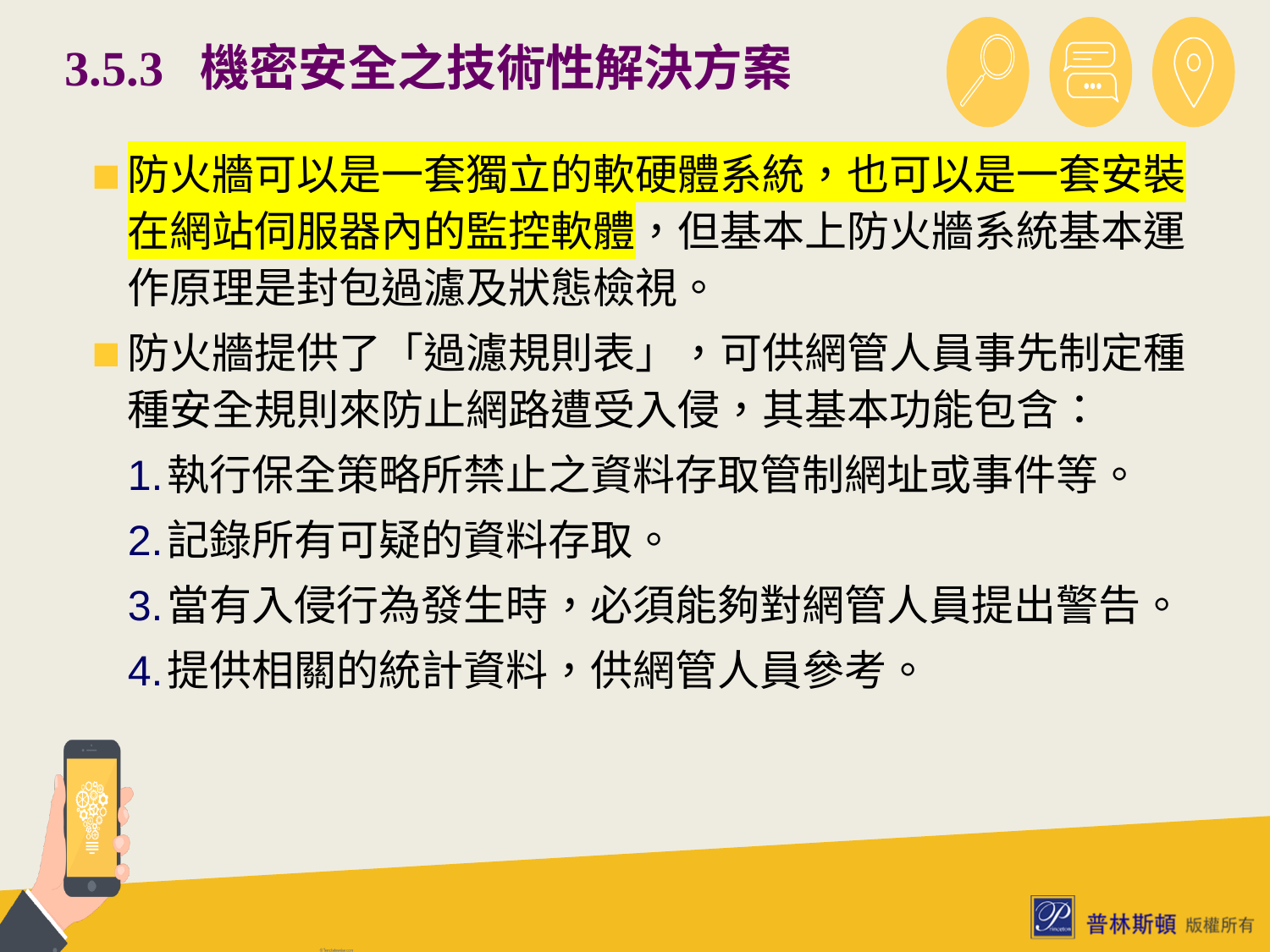

# 3.5.3  機密安全之技術性解決方案
防火牆可以是一套獨立的軟硬體系統，也可以是一套安裝在網站伺服器內的監控軟體，但基本上防火牆系統基本運作原理是封包過濾及狀態檢視。
防火牆提供了「過濾規則表」，可供網管人員事先制定種種安全規則來防止網路遭受入侵，其基本功能包含：
執行保全策略所禁止之資料存取管制網址或事件等。
記錄所有可疑的資料存取。
當有入侵行為發生時，必須能夠對網管人員提出警告。
提供相關的統計資料，供網管人員參考。